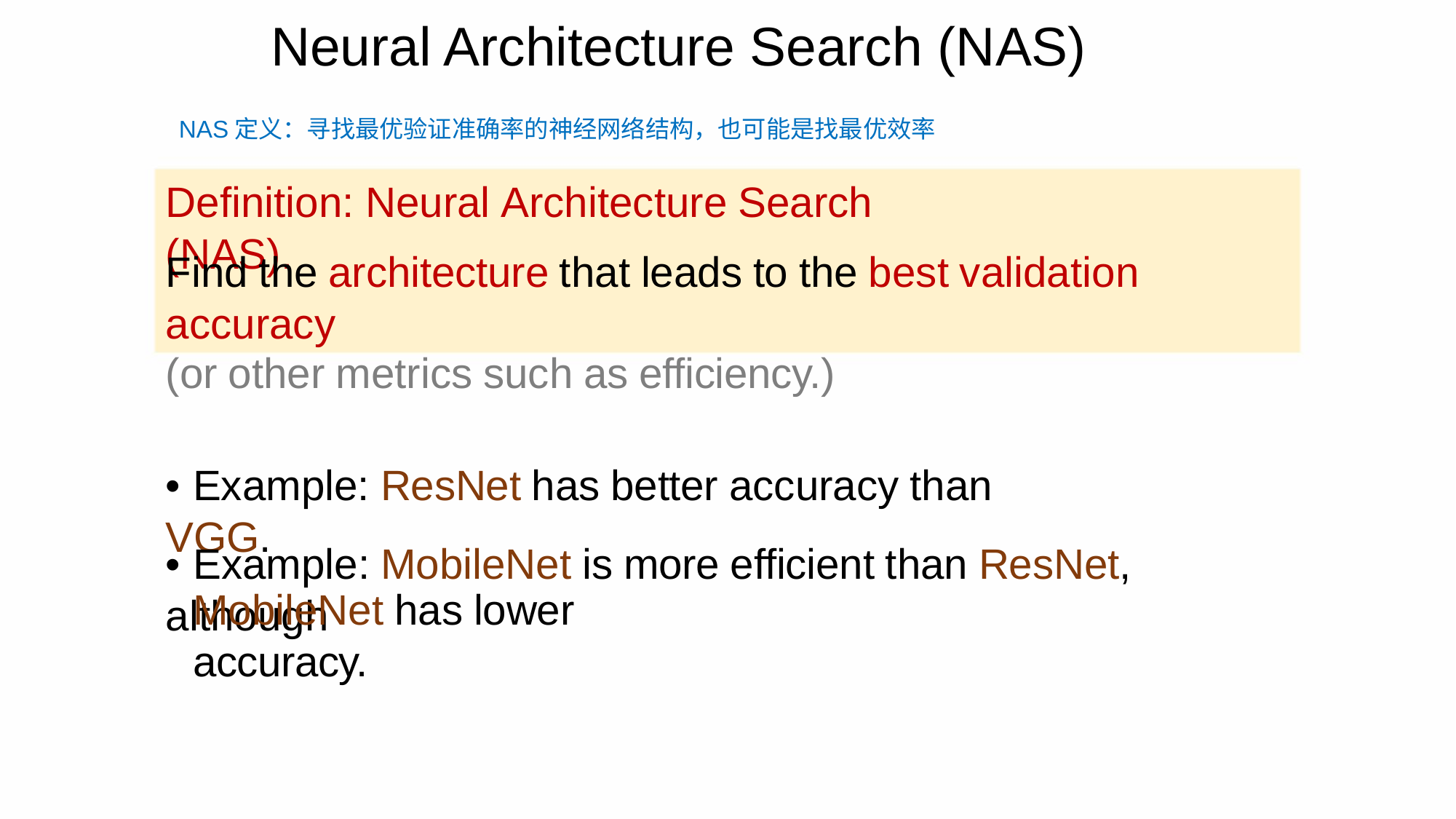

Neural Architecture Search (NAS)
NAS定义：寻找最优验证准确率的神经网络结构，也可能是找最优效率
Definition: Neural Architecture Search (NAS).
Find the architecture that leads to the best validation accuracy
(or other metrics such as efficiency.)
• Example: ResNet has better accuracy than VGG.
• Example: MobileNet is more efficient than ResNet, although
MobileNet has lower accuracy.